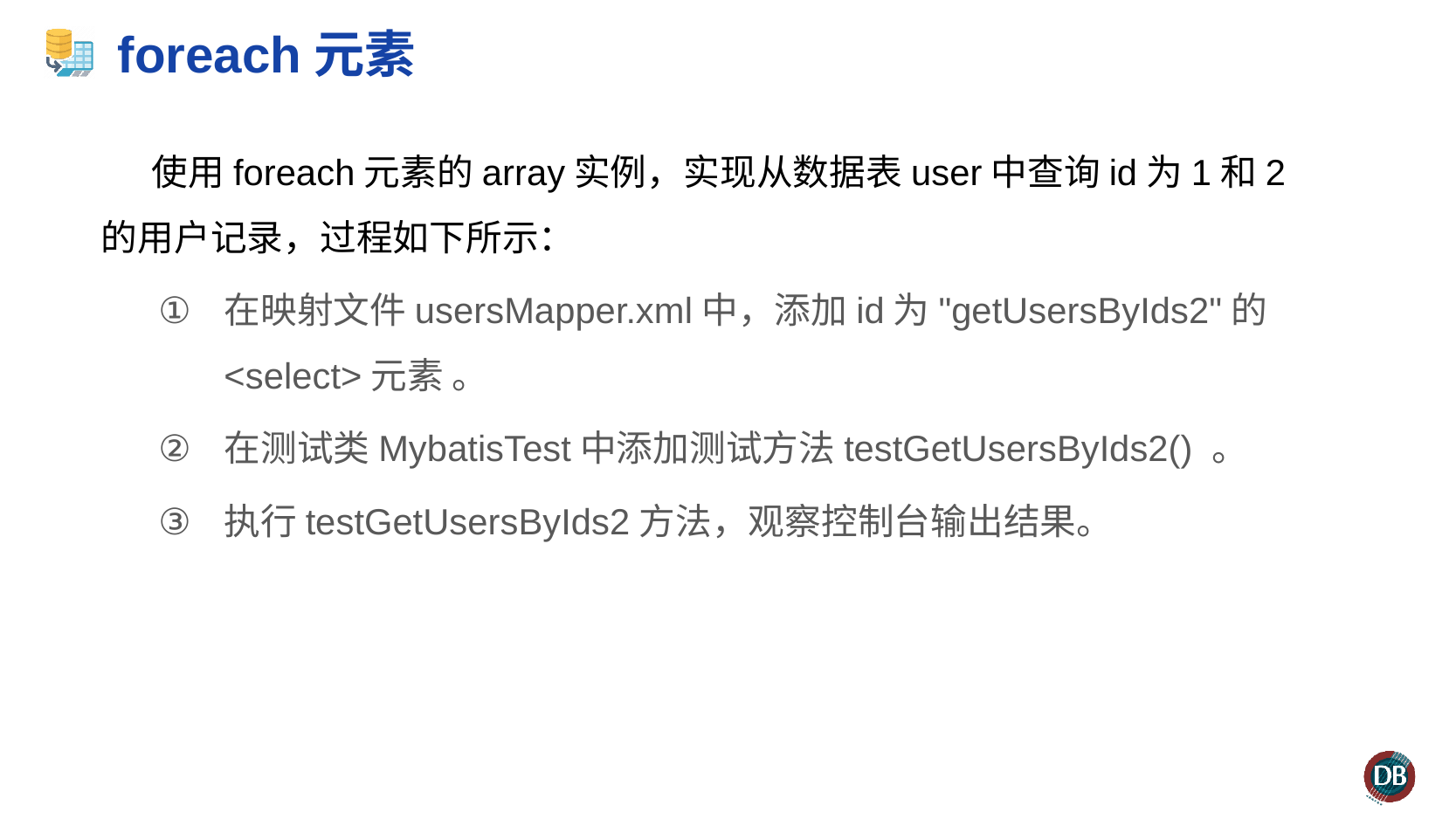

# foreach元素
  使用foreach元素的array实例，实现从数据表user中查询id为1和2的用户记录，过程如下所示：
在映射文件usersMapper.xml中，添加id为"getUsersByIds2"的<select>元素 。
在测试类MybatisTest中添加测试方法testGetUsersByIds2() 。
执行testGetUsersByIds2方法，观察控制台输出结果。